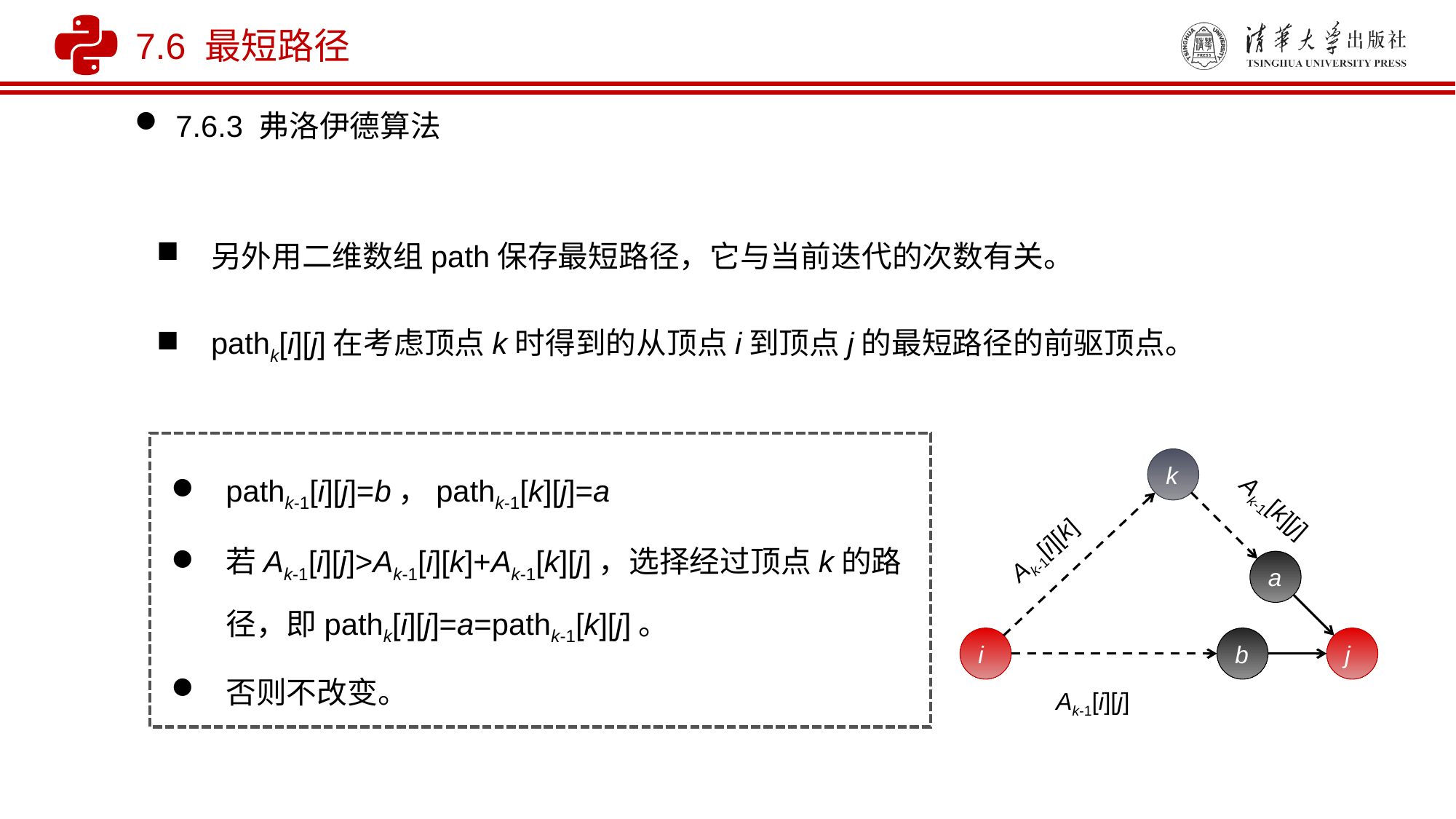

7.6 最短路径
7.6.3 弗洛伊德算法
另外用二维数组path保存最短路径，它与当前迭代的次数有关。
pathk[i][j]在考虑顶点k时得到的从顶点i到顶点j的最短路径的前驱顶点。
pathk-1[i][j]=b，pathk-1[k][j]=a
若Ak-1[i][j]>Ak-1[i][k]+Ak-1[k][j]，选择经过顶点k的路径，即pathk[i][j]=a=pathk-1[k][j]。
否则不改变。
k
Ak-1[i][k]
Ak-1[k][j]
a
i
b
j
Ak-1[i][j]